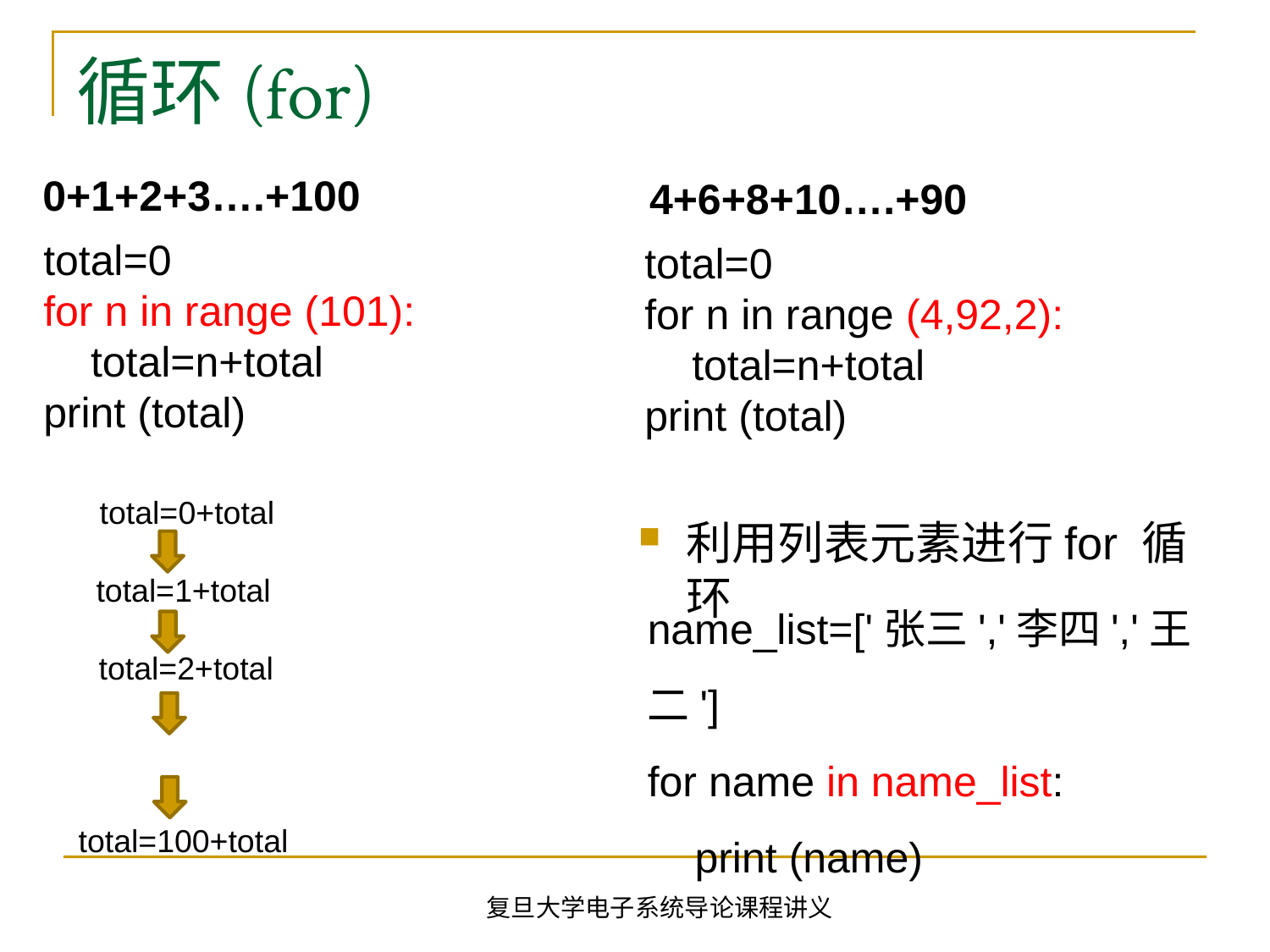

# 循环(for)
0+1+2+3….+100
4+6+8+10….+90
total=0
for n in range (101):
    total=n+total
print (total)
total=0
for n in range (4,92,2):
    total=n+total
print (total)
 total=0+total
利用列表元素进行for 循环

 total=1+total
name_list=['张三','李四','王二']
for name in name_list:
    print (name)

 total=2+total

total=100+total